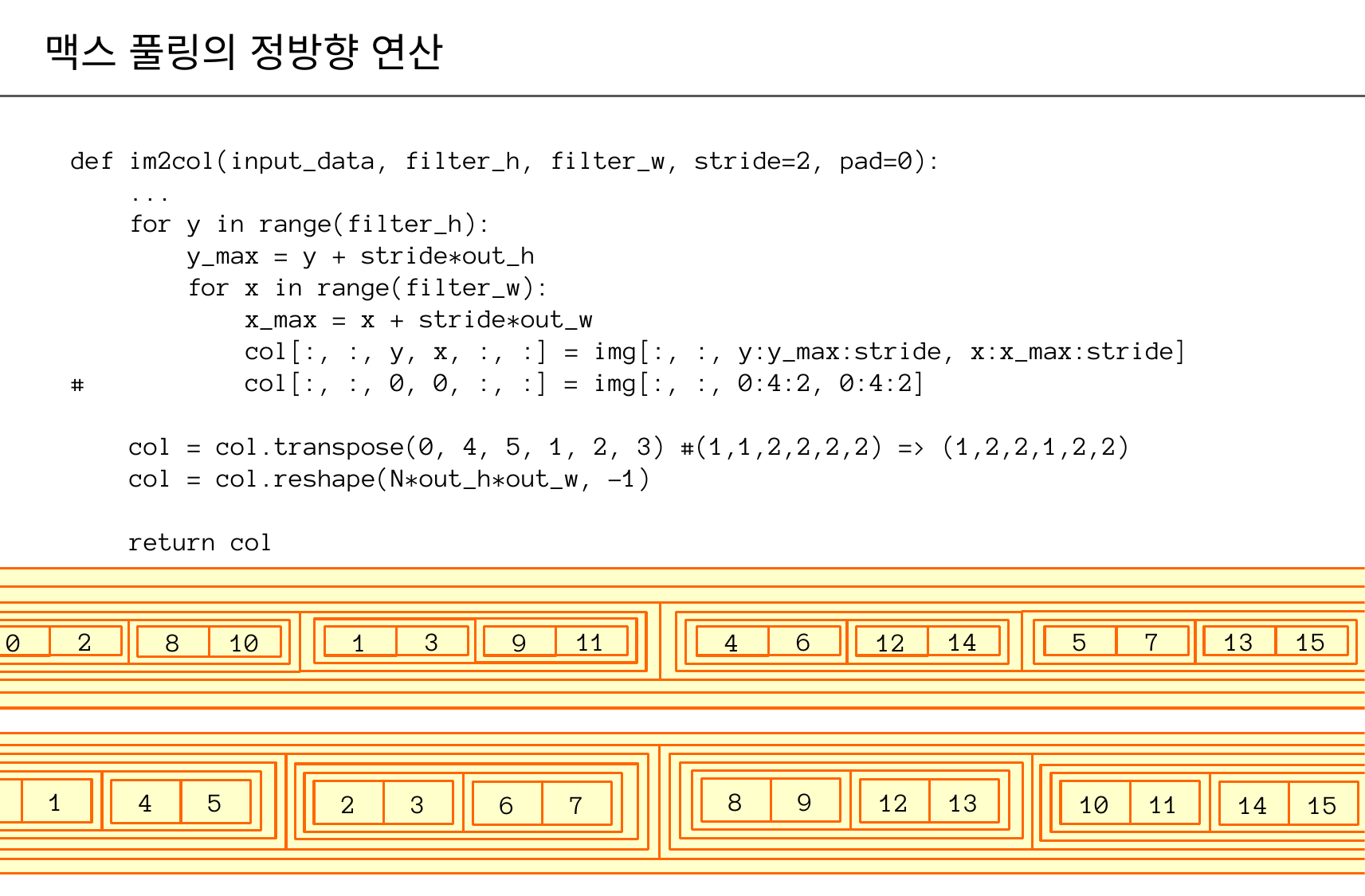

맥스 풀링의 정방향 연산
0
1
2
3
4
5
6
7
def im2col(input_data, filter_h, filter_w, stride=2, pad=0):
    ...
    for y in range(filter_h):
        y_max = y + stride*out_h
        for x in range(filter_w):
            x_max = x + stride*out_w
            col[:, :, y, x, :, :] = img[:, :, y:y_max:stride, x:x_max:stride]
#           col[:, :, 0, 0, :, :] = img[:, :, 0:4:2, 0:4:2]

    col = col.transpose(0, 4, 5, 1, 2, 3) #(1,1,2,2,2,2) => (1,2,2,1,2,2)
    col = col.reshape(N*out_h*out_w, -1)

    return col
8
9
10
11
12
13
14
15

0
1
4
5
2
3
6
7
8
9
12
13
10
11
14
15

x

2
10
3
11
6
14
5
7
13
15
0
8
1
9
4
12

8
9
12
13

0
1
4
5

2
3
6
7

10
11
14
15